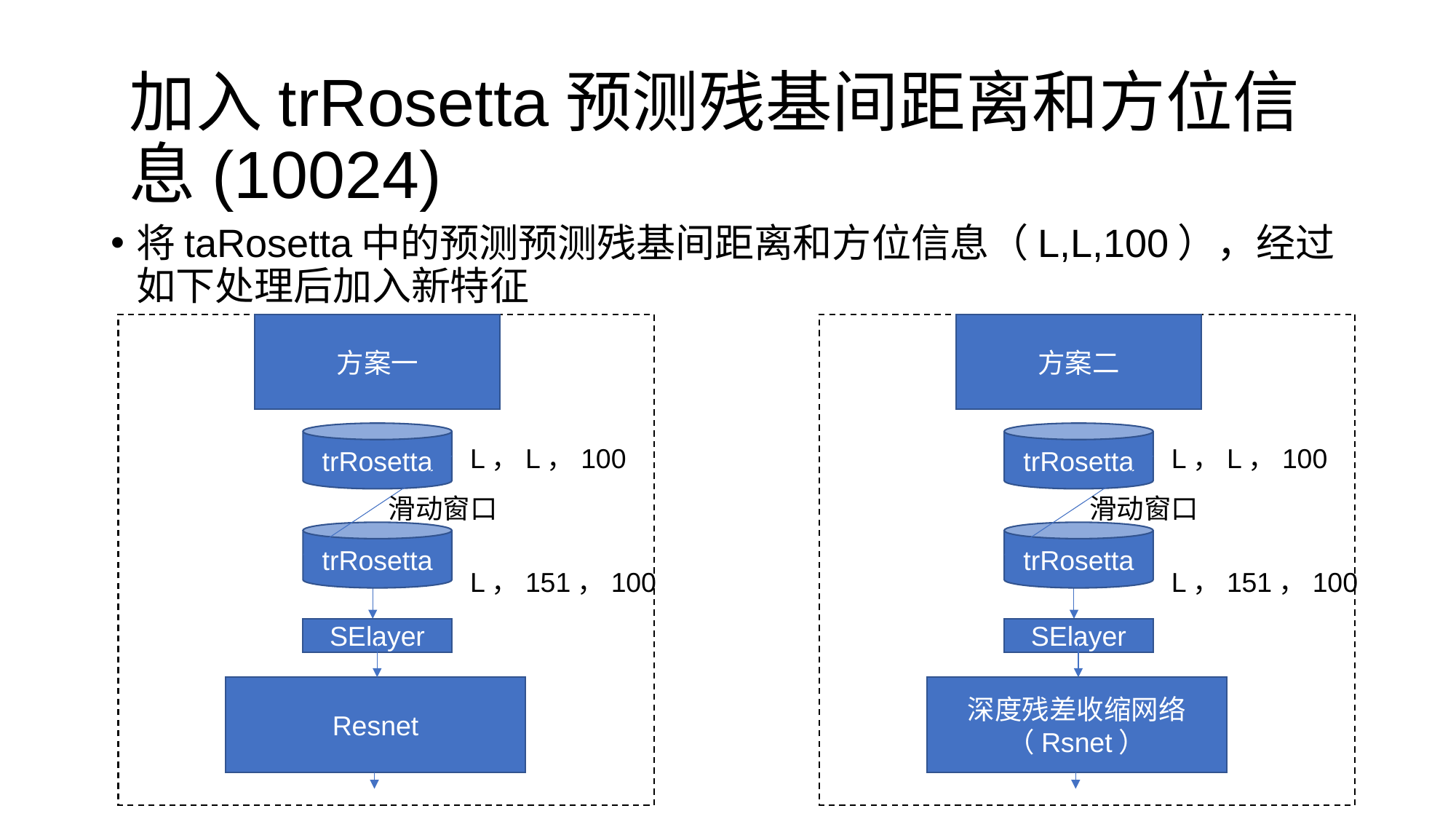

加入trRosetta预测残基间距离和方位信息(10024)
将taRosetta中的预测预测残基间距离和方位信息（L,L,100），经过如下处理后加入新特征

方案一
方案二
trRosetta
trRosetta
L，L，100
L，L，100
滑动窗口
滑动窗口
trRosetta
trRosetta
L，151，100
L，151，100
SElayer
SElayer
Resnet
深度残差收缩网络（Rsnet）